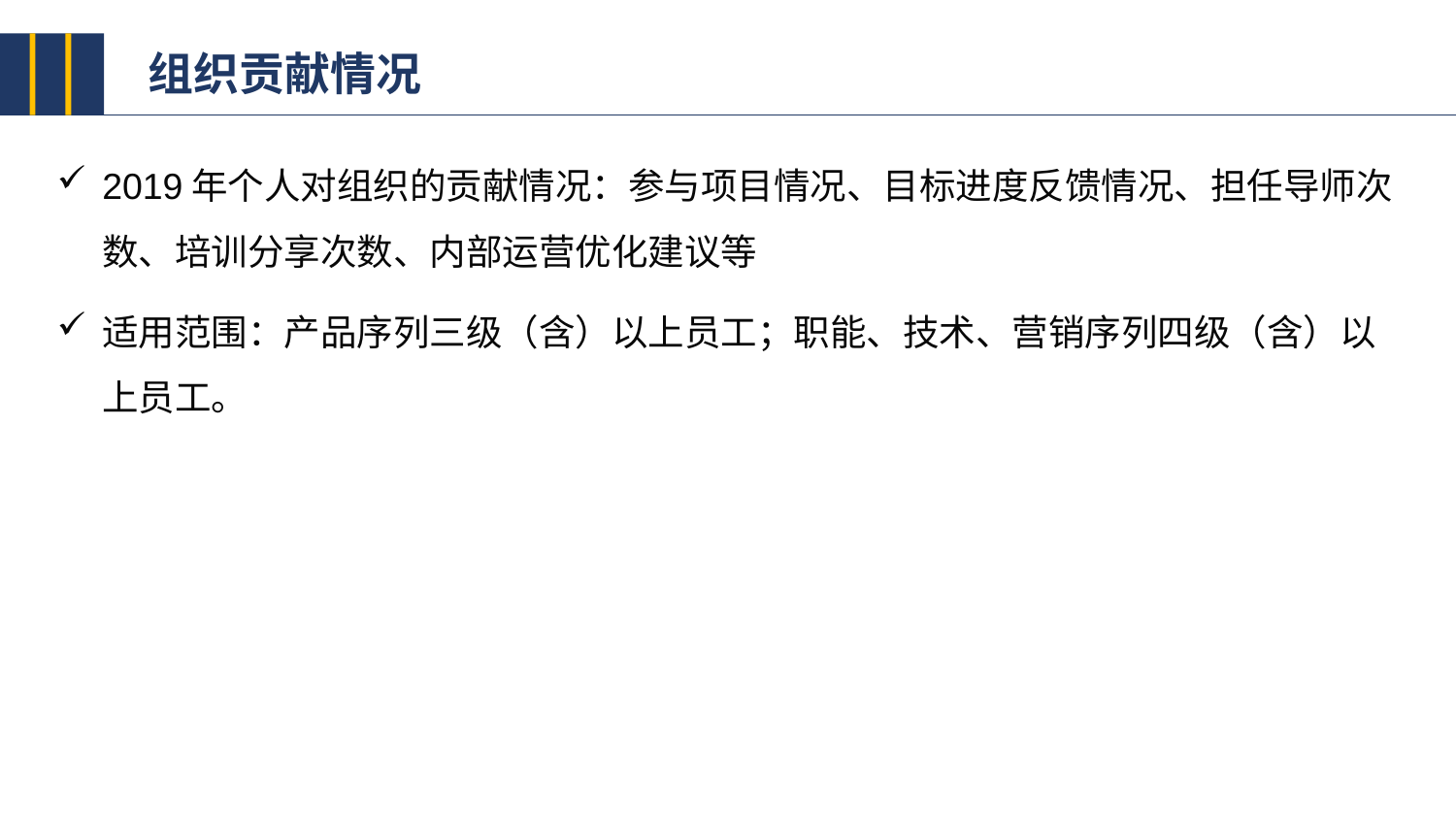

组织贡献情况
2019年个人对组织的贡献情况：参与项目情况、目标进度反馈情况、担任导师次数、培训分享次数、内部运营优化建议等
适用范围：产品序列三级（含）以上员工；职能、技术、营销序列四级（含）以上员工。